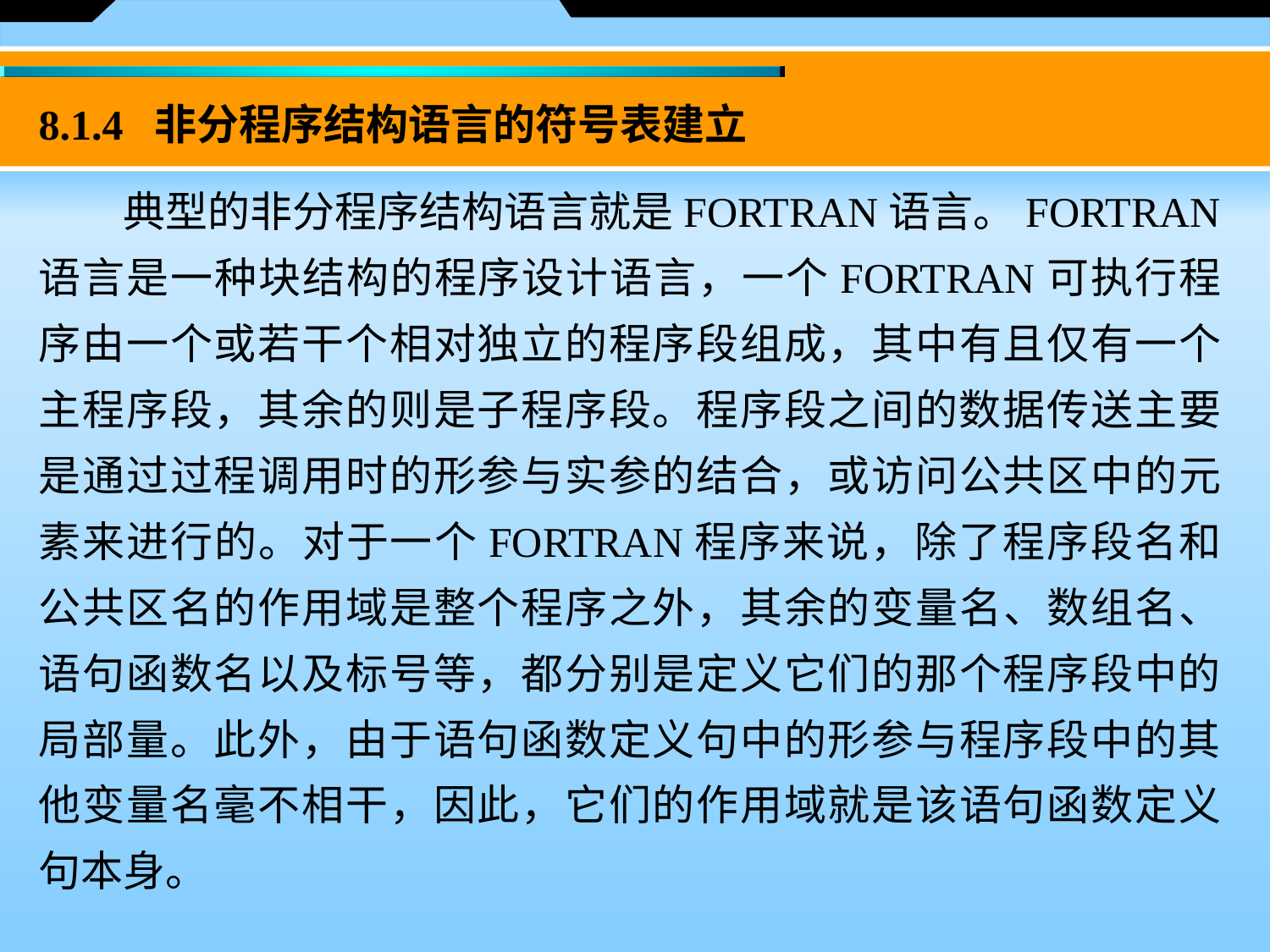

8.1.4  非分程序结构语言的符号表建立
　　典型的非分程序结构语言就是FORTRAN语言。FORTRAN语言是一种块结构的程序设计语言，一个FORTRAN可执行程序由一个或若干个相对独立的程序段组成，其中有且仅有一个主程序段，其余的则是子程序段。程序段之间的数据传送主要是通过过程调用时的形参与实参的结合，或访问公共区中的元素来进行的。对于一个FORTRAN程序来说，除了程序段名和公共区名的作用域是整个程序之外，其余的变量名、数组名、语句函数名以及标号等，都分别是定义它们的那个程序段中的局部量。此外，由于语句函数定义句中的形参与程序段中的其他变量名毫不相干，因此，它们的作用域就是该语句函数定义句本身。